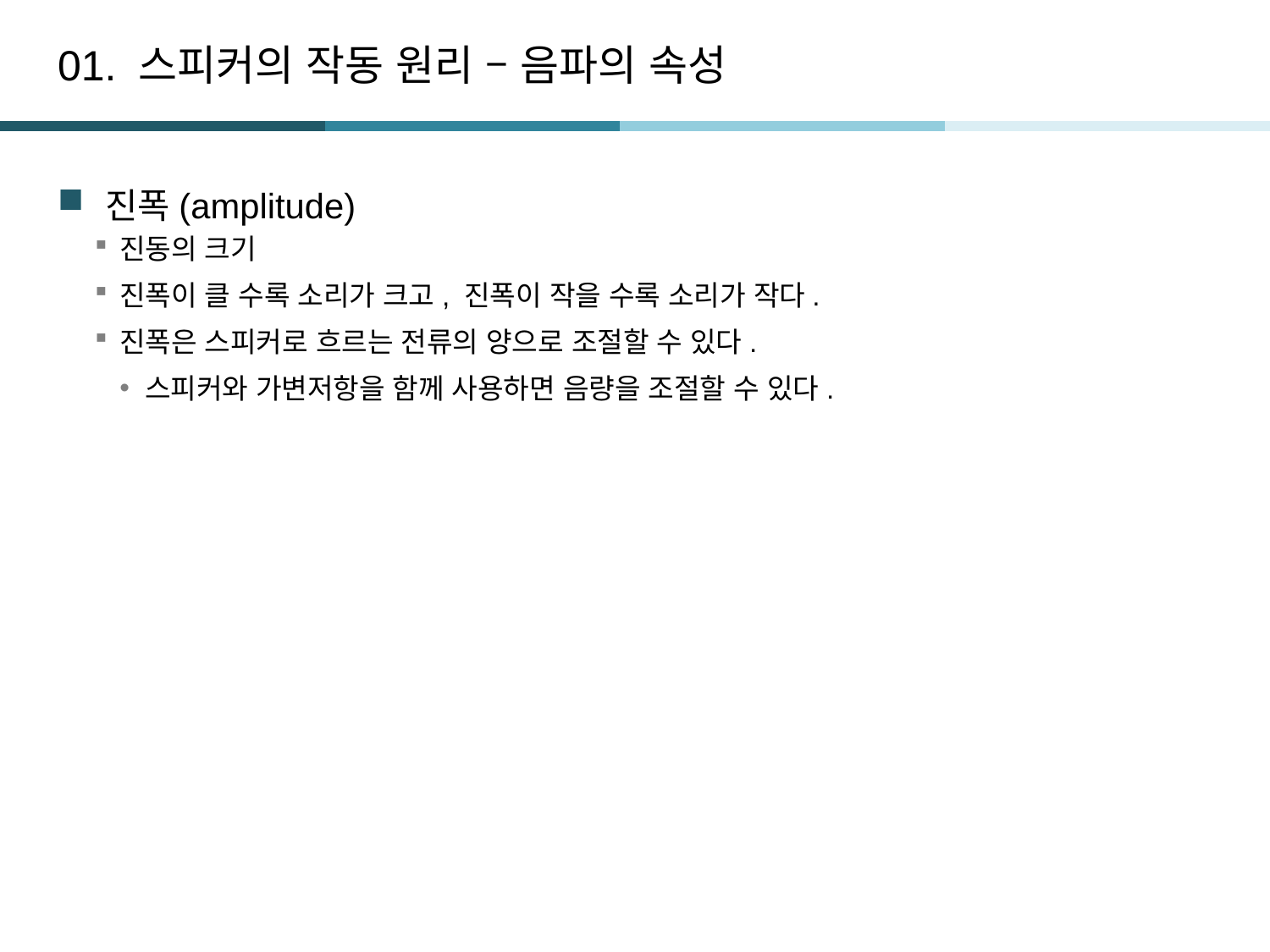

# 01. 스피커의 작동 원리 – 음파의 속성
진폭(amplitude)
진동의 크기
진폭이 클 수록 소리가 크고, 진폭이 작을 수록 소리가 작다.
진폭은 스피커로 흐르는 전류의 양으로 조절할 수 있다.
스피커와 가변저항을 함께 사용하면 음량을 조절할 수 있다.